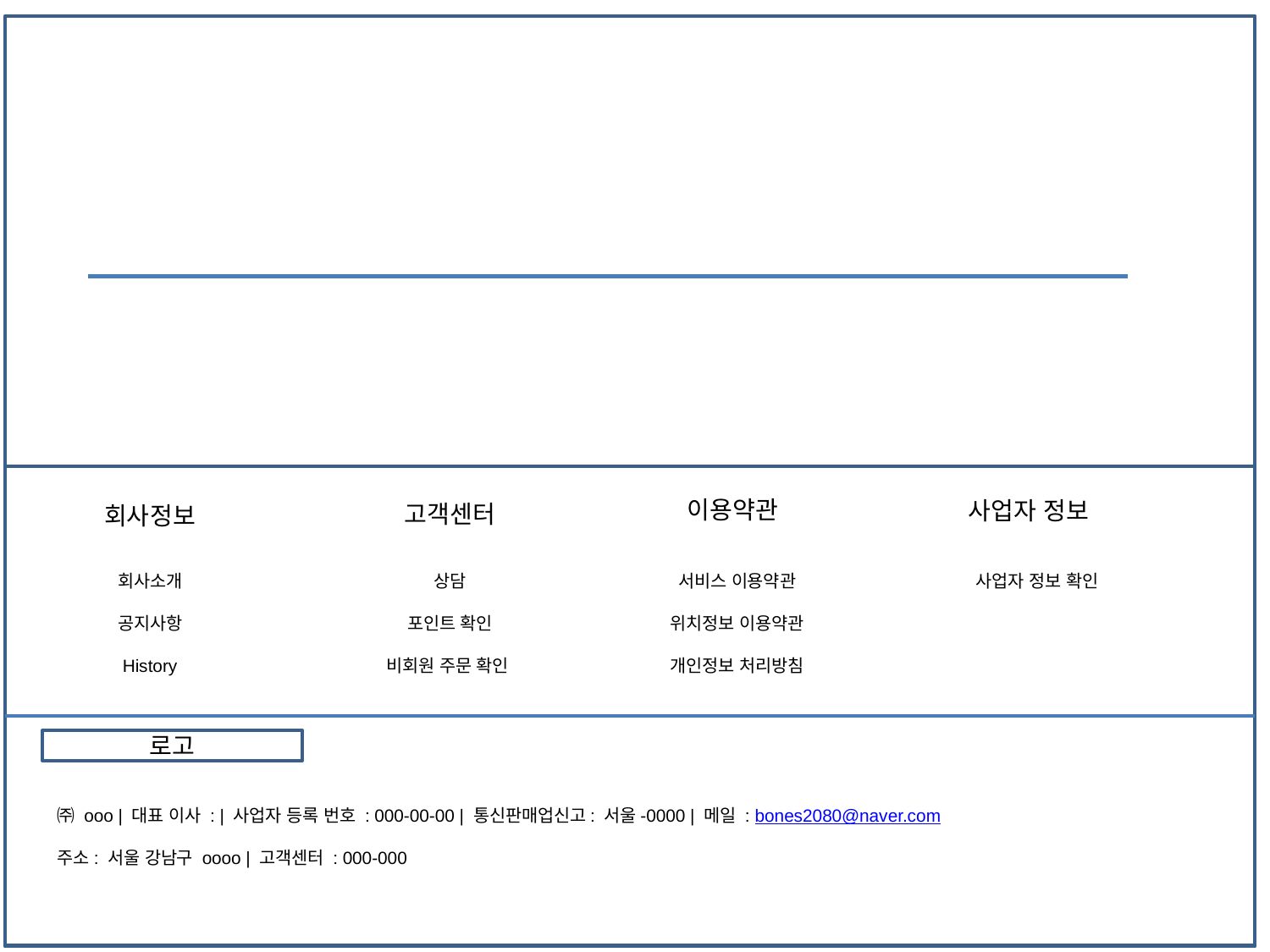

이용
이용약관
사업자 정보
고객센터
회사정보
회사소개

공지사항

History
서비스 이용약관

위치정보 이용약관

개인정보 처리방침
사업자 정보 확인
상담

포인트 확인

비회원 주문 확인
로고
㈜ ooo | 대표 이사 : | 사업자 등록 번호 : 000-00-00 | 통신판매업신고: 서울-0000 | 메일 : bones2080@naver.com

주소: 서울 강남구 oooo | 고객센터 : 000-000